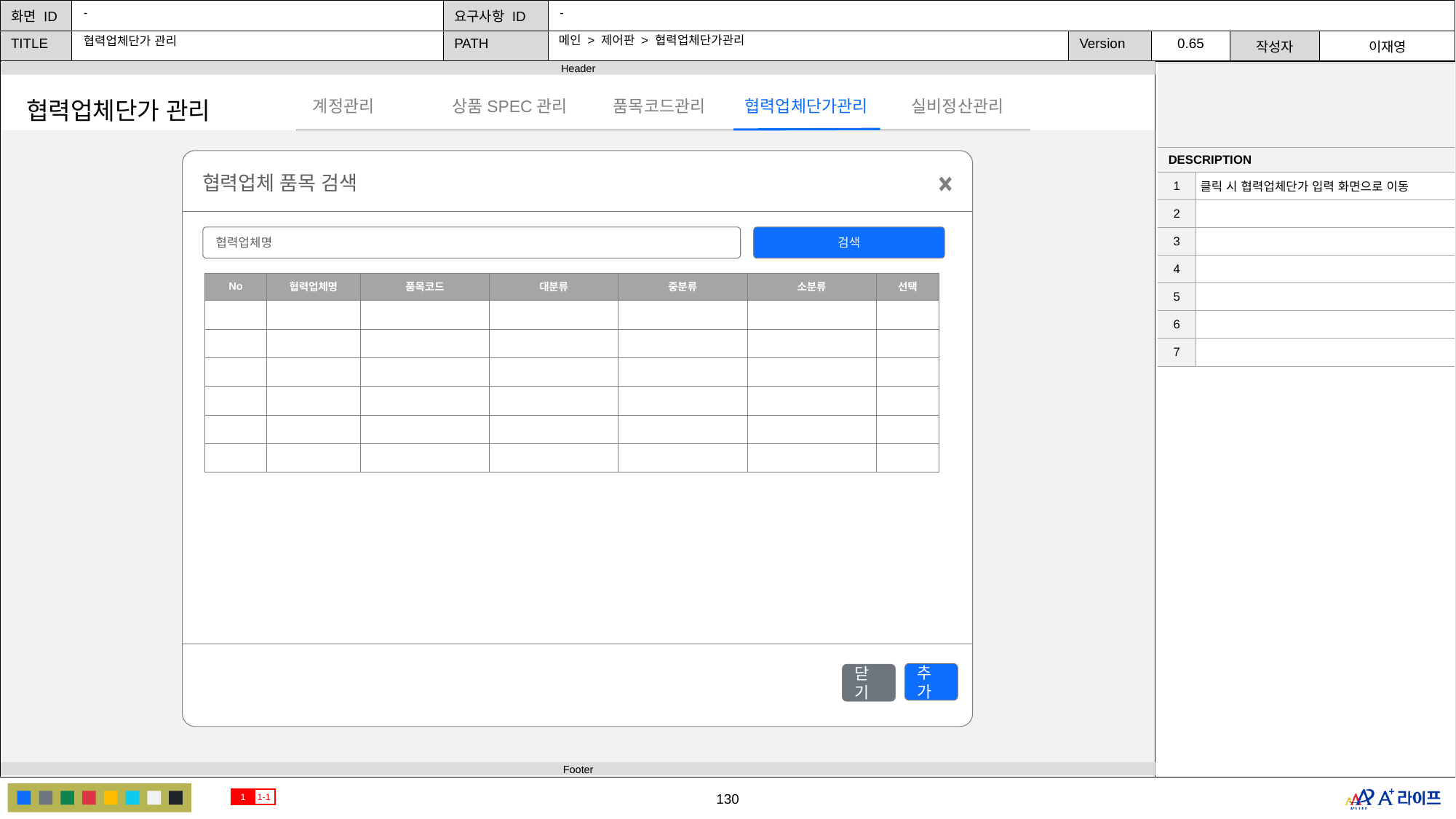

-
-
메인 > 제어판 > 협력업체단가관리
협력업체단가 관리
|  |  |
| --- | --- |
| DESCRIPTION |  |
| 1 | 클릭 시 협력업체단가 입력 화면으로 이동 |
| 2 |  |
| 3 |  |
| 4 |  |
| 5 |  |
| 6 |  |
| 7 |  |
상품SPEC관리
협력업체단가관리
계정관리
품목코드관리
실비정산관리
협력업체단가 관리
협력업체 품목 검색

검색
협력업체명

| No | 협력업체명 | 품목코드 | 대분류 | 중분류 | 소분류 | 선택 |
| --- | --- | --- | --- | --- | --- | --- |
|  |  |  |  |  |  |  |
|  |  |  |  |  |  |  |
|  |  |  |  |  |  |  |
|  |  |  |  |  |  |  |
|  |  |  |  |  |  |  |
|  |  |  |  |  |  |  |
추가
닫기
1
1-1